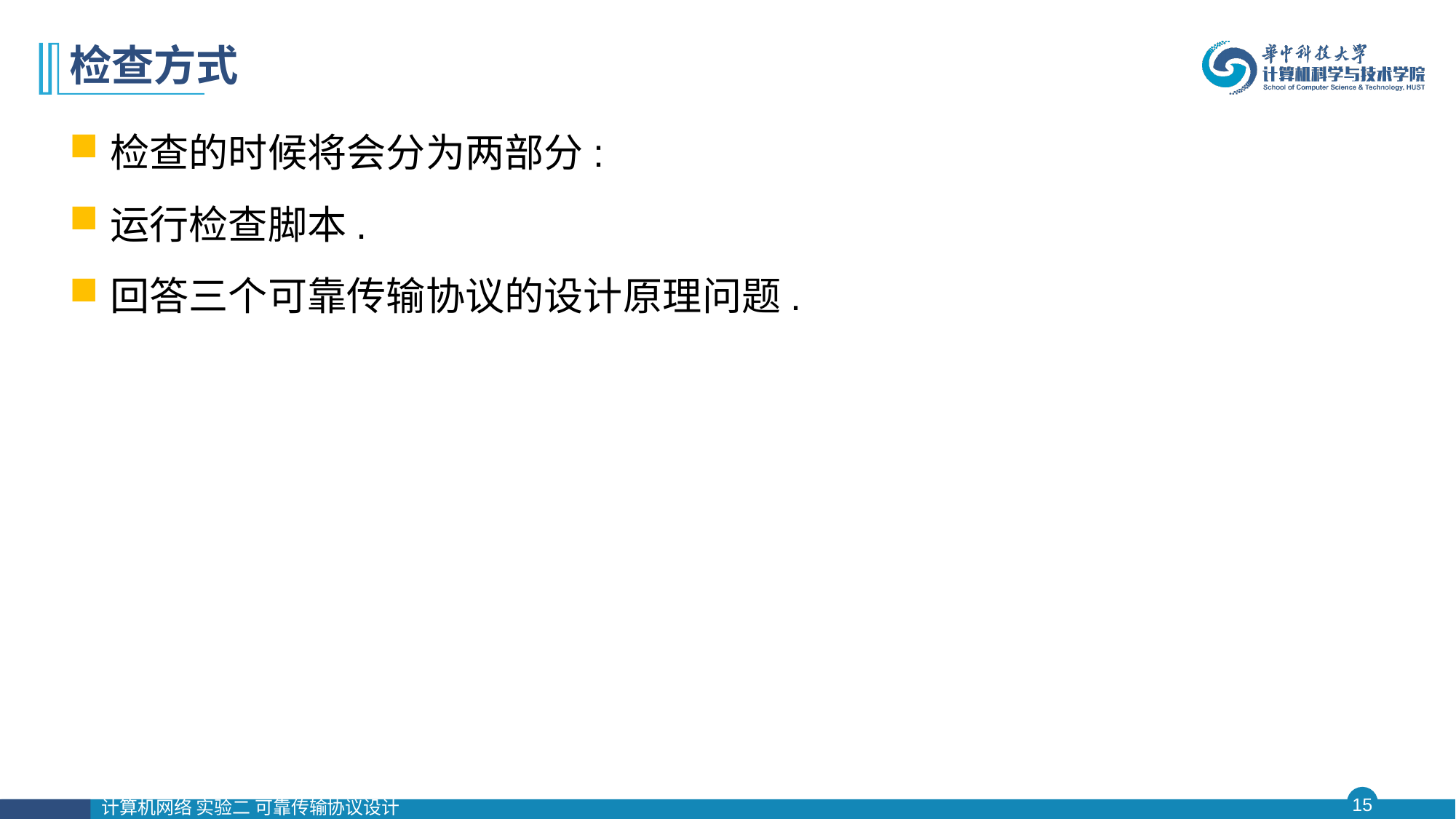

# 检查方式
检查的时候将会分为两部分:
运行检查脚本.
回答三个可靠传输协议的设计原理问题.